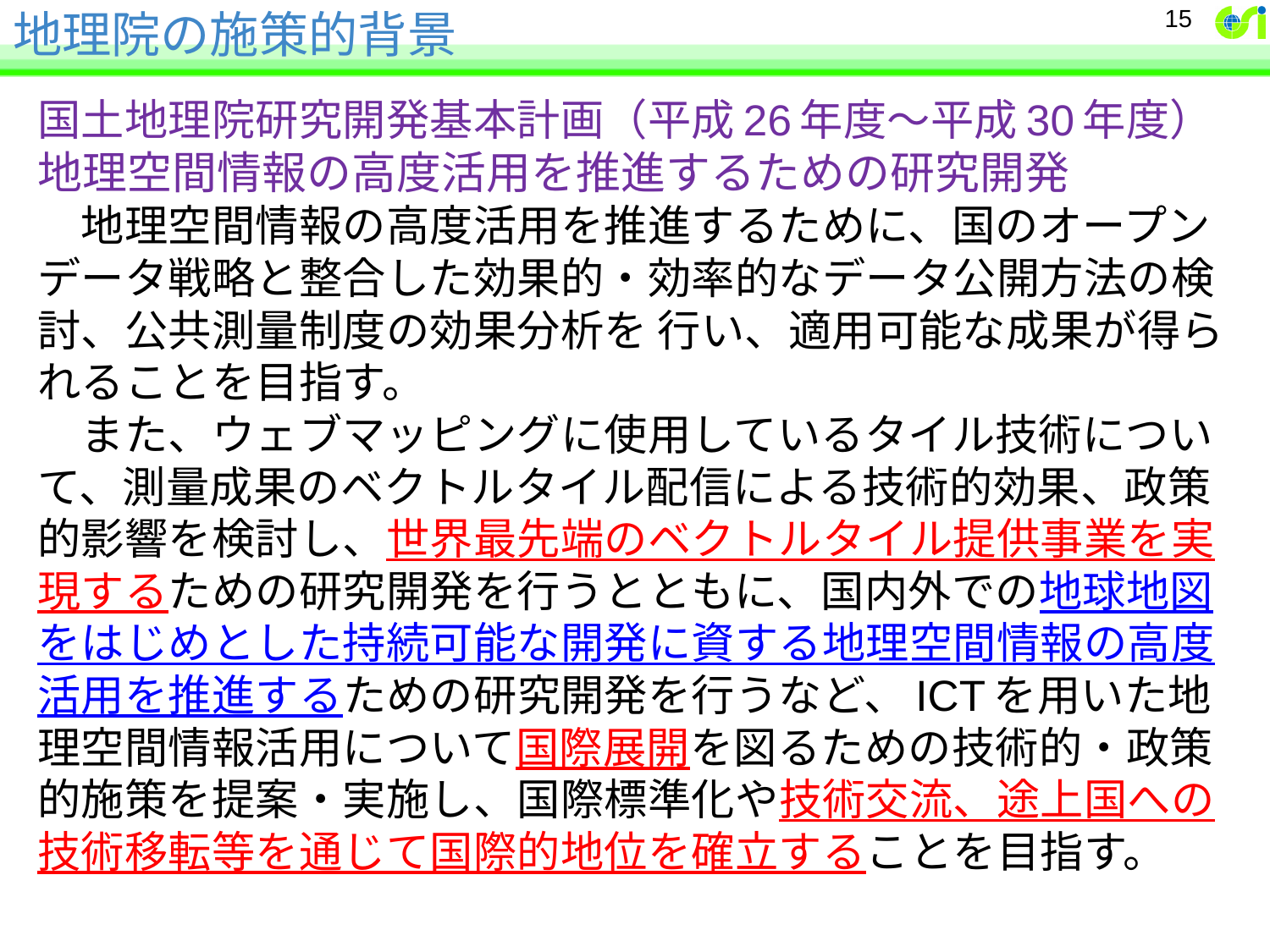

# 地理院の施策的背景
15
国土地理院研究開発基本計画（平成26年度〜平成30年度）地理空間情報の高度活用を推進するための研究開発
　地理空間情報の高度活用を推進するために、国のオープンデータ戦略と整合した効果的・効率的なデータ公開方法の検討、公共測量制度の効果分析を 行い、適用可能な成果が得られることを目指す。
　また、ウェブマッピングに使用しているタイル技術について、測量成果のベクトルタイル配信による技術的効果、政策的影響を検討し、世界最先端のベクトルタイル提供事業を実現するための研究開発を行うとともに、国内外での地球地図をはじめとした持続可能な開発に資する地理空間情報の高度活用を推進するための研究開発を行うなど、ICTを用いた地理空間情報活用について国際展開を図るための技術的・政策的施策を提案・実施し、国際標準化や技術交流、途上国への技術移転等を通じて国際的地位を確立することを目指す。